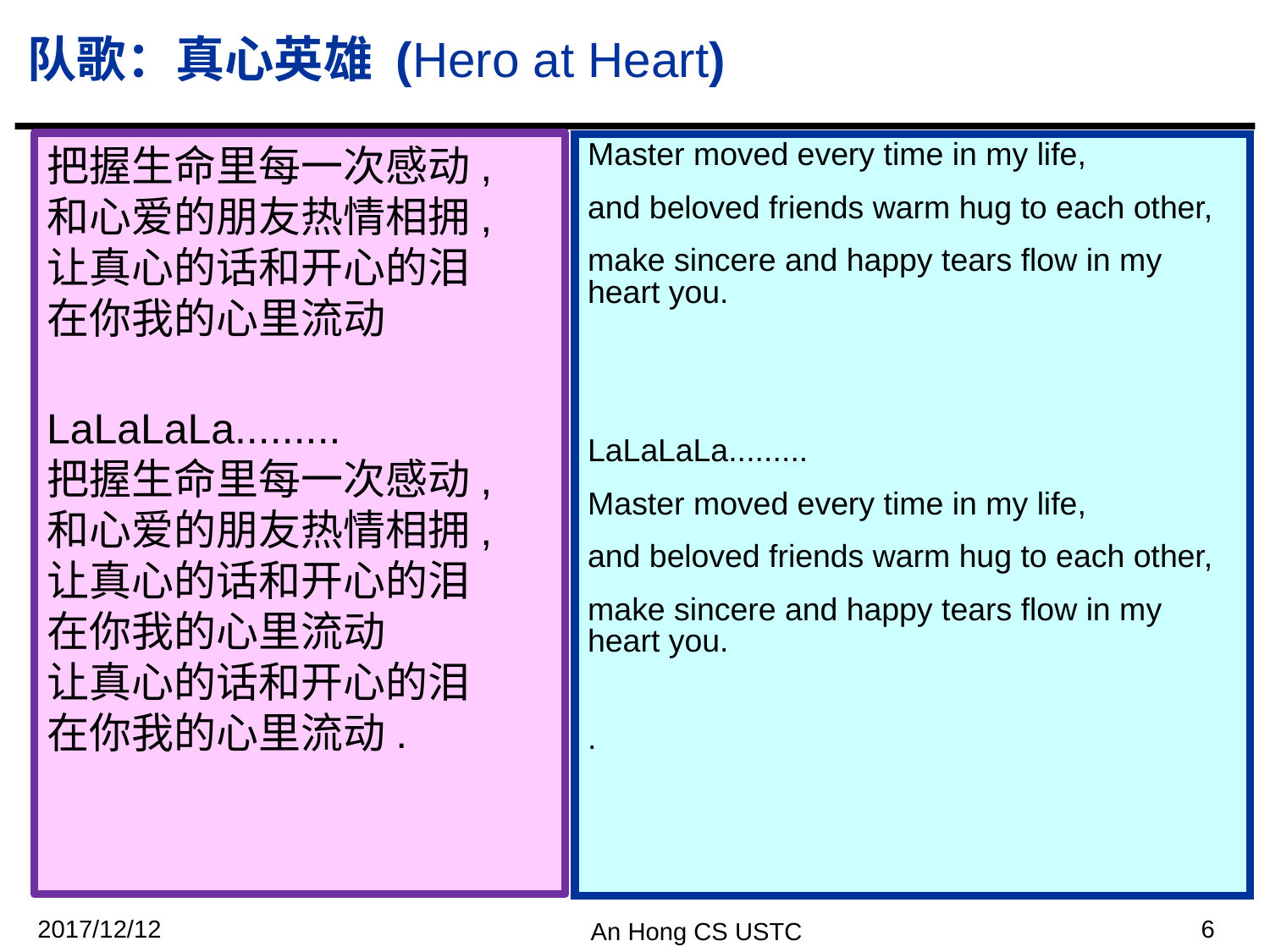

# 队歌：真心英雄 (Hero at Heart)
把握生命里每一次感动,
和心爱的朋友热情相拥,
让真心的话和开心的泪
在你我的心里流动
LaLaLaLa.........
把握生命里每一次感动,
和心爱的朋友热情相拥,
让真心的话和开心的泪
在你我的心里流动
让真心的话和开心的泪
在你我的心里流动.

Master moved every time in my life,
and beloved friends warm hug to each other,
make sincere and happy tears flow in my heart you.

LaLaLaLa.........
Master moved every time in my life,
and beloved friends warm hug to each other,
make sincere and happy tears flow in my heart you.

.

2017/12/12
6
An Hong CS USTC